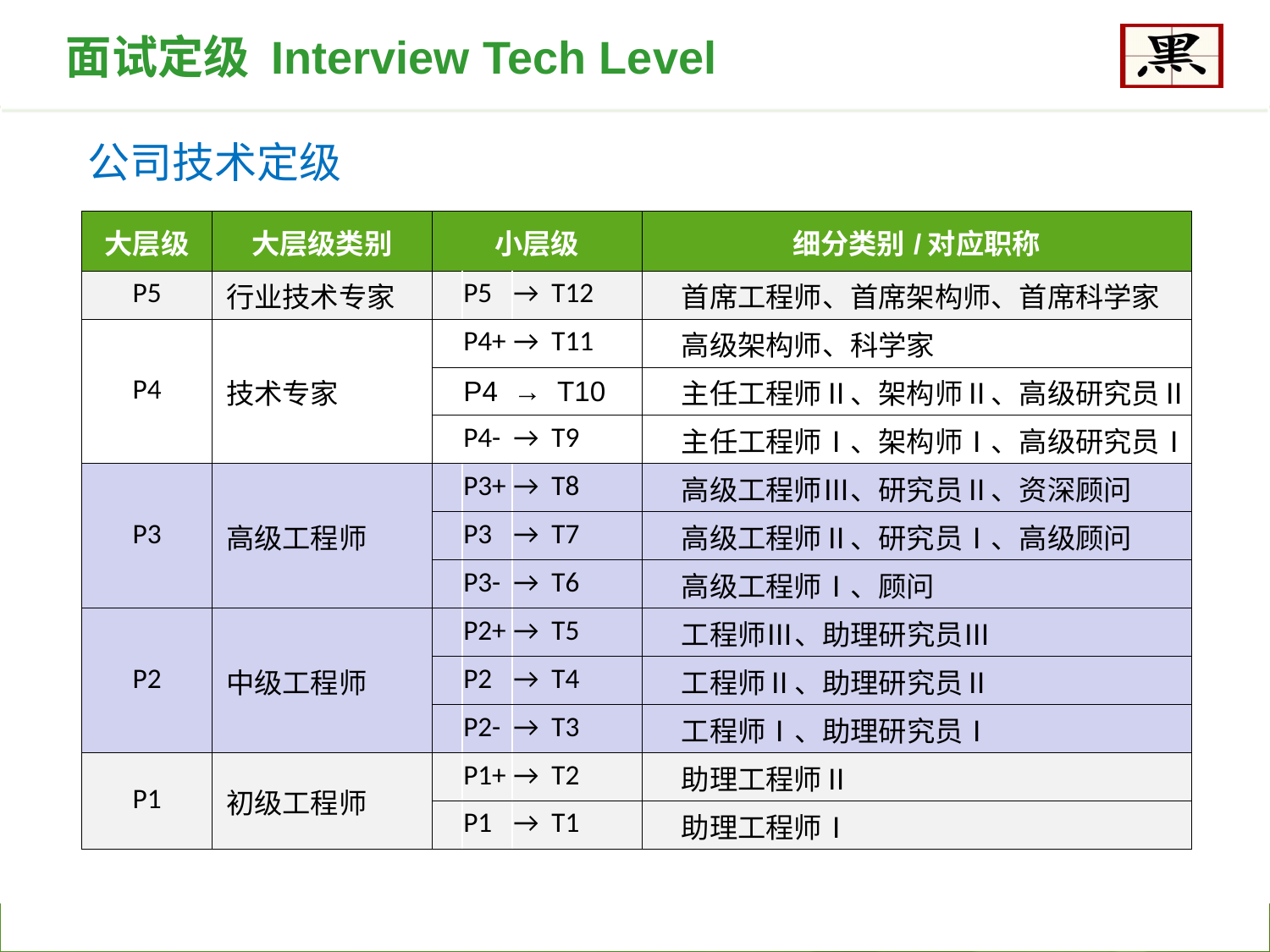

面试定级 Interview Tech Level
公司技术定级

| 大层级 | 大层级类别 | 小层级 |  |  | 细分类别/对应职称 |
| --- | --- | --- | --- | --- | --- |
| P5 | 行业技术专家 |  | P5 | → T12 | 首席工程师、首席架构师、首席科学家 |
| P4 | 技术专家 |  | P4+ | → T11 | 高级架构师、科学家 |
|  |  |  | P4 | → T10 | 主任工程师Ⅱ、架构师Ⅱ、高级研究员Ⅱ |
|  |  |  | P4- | → T9 | 主任工程师Ⅰ、架构师Ⅰ、高级研究员Ⅰ |
| P3 | 高级工程师 |  | P3+ | → T8 | 高级工程师Ⅲ、研究员Ⅱ、资深顾问 |
|  |  |  | P3 | → T7 | 高级工程师Ⅱ、研究员Ⅰ、高级顾问 |
|  |  |  | P3- | → T6 | 高级工程师Ⅰ、顾问 |
| P2 | 中级工程师 |  | P2+ | → T5 | 工程师Ⅲ、助理研究员Ⅲ |
|  |  |  | P2 | → T4 | 工程师Ⅱ、助理研究员Ⅱ |
|  |  |  | P2- | → T3 | 工程师Ⅰ、助理研究员Ⅰ |
| P1 | 初级工程师 |  | P1+ | → T2 | 助理工程师Ⅱ |
|  |  |  | P1 | → T1 | 助理工程师Ⅰ |